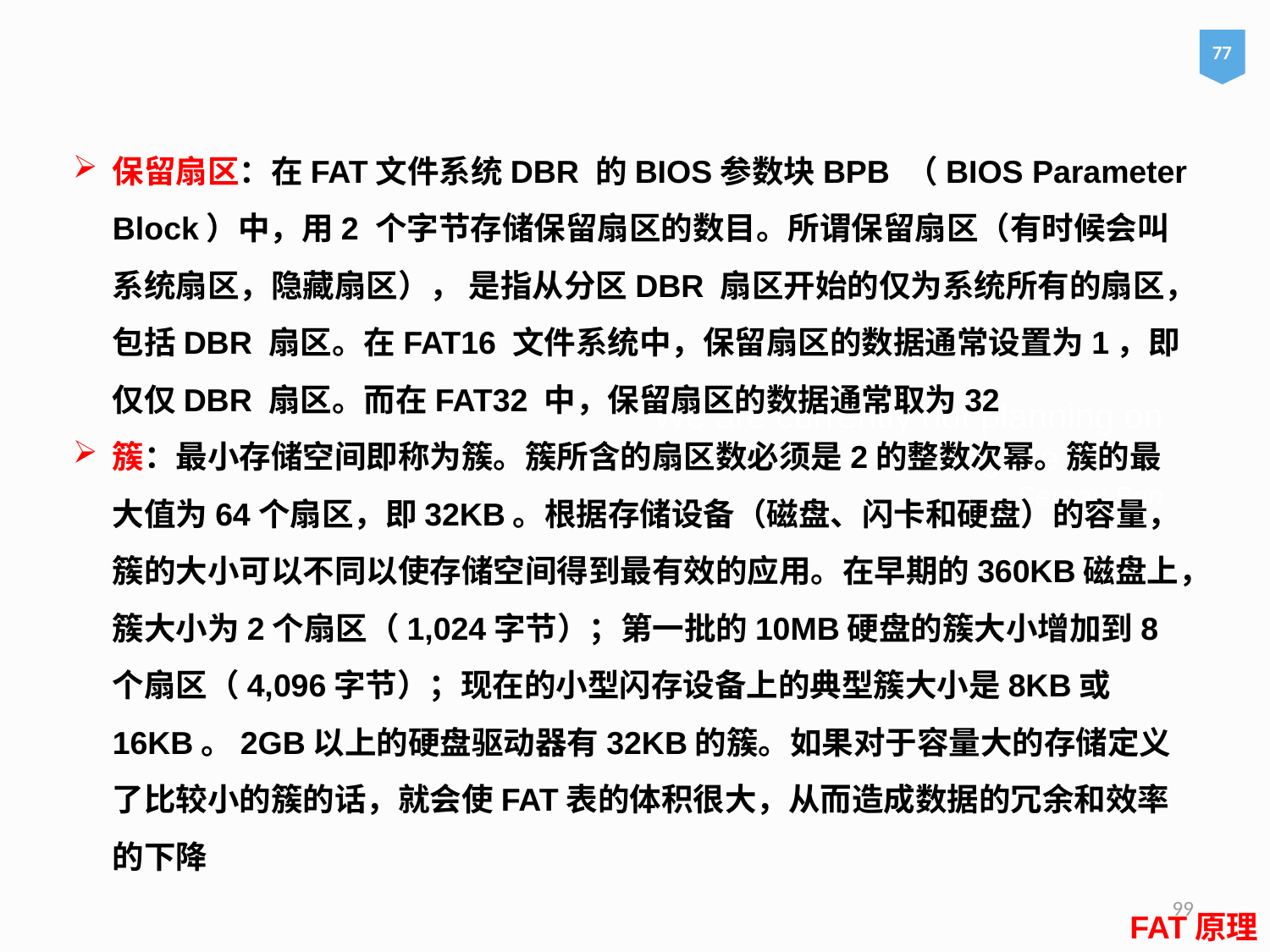

77
保留扇区：在FAT文件系统DBR 的BIOS参数块BPB （BIOS Parameter Block）中，用2 个字节存储保留扇区的数目。所谓保留扇区（有时候会叫系统扇区，隐藏扇区）， 是指从分区DBR 扇区开始的仅为系统所有的扇区，包括DBR 扇区。在FAT16 文件系统中，保留扇区的数据通常设置为1，即仅仅DBR 扇区。而在FAT32 中，保留扇区的数据通常取为32
簇：最小存储空间即称为簇。簇所含的扇区数必须是2的整数次幂。簇的最大值为64个扇区，即32KB。根据存储设备（磁盘、闪卡和硬盘）的容量，簇的大小可以不同以使存储空间得到最有效的应用。在早期的360KB磁盘上，簇大小为2个扇区（1,024字节）；第一批的10MB硬盘的簇大小增加到8个扇区（4,096字节）；现在的小型闪存设备上的典型簇大小是8KB或16KB。2GB以上的硬盘驱动器有32KB的簇。如果对于容量大的存储定义了比较小的簇的话，就会使FAT表的体积很大，从而造成数据的冗余和效率的下降

# We are currently not planning on conquering the world. – Sergey Brin
99
FAT原理